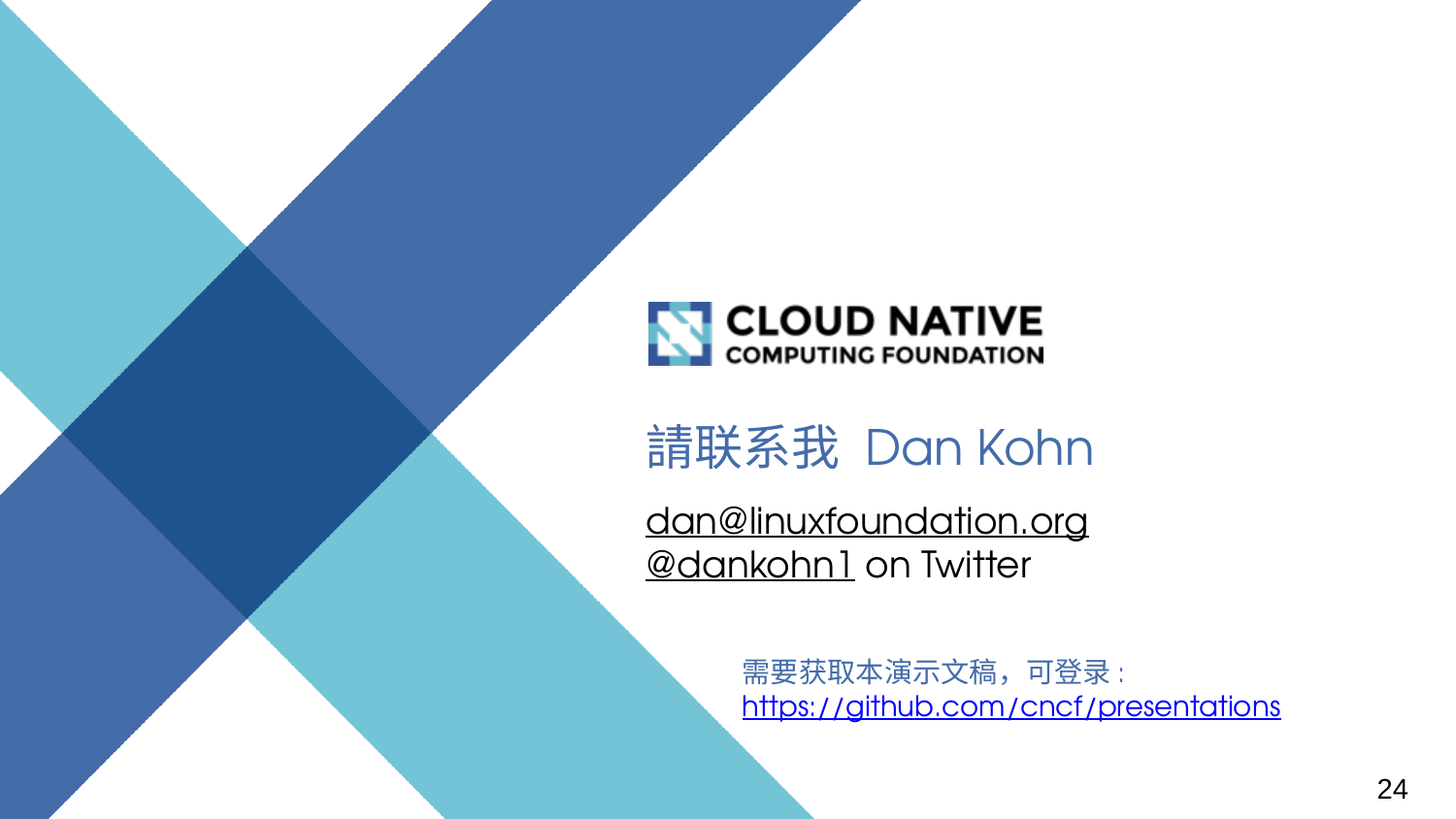

# 請联系我 Dan Kohn
dan@linuxfoundation.org
@dankohn1 on Twitter
需要获取本演示文稿，可登录:
https://github.com/cncf/presentations
24